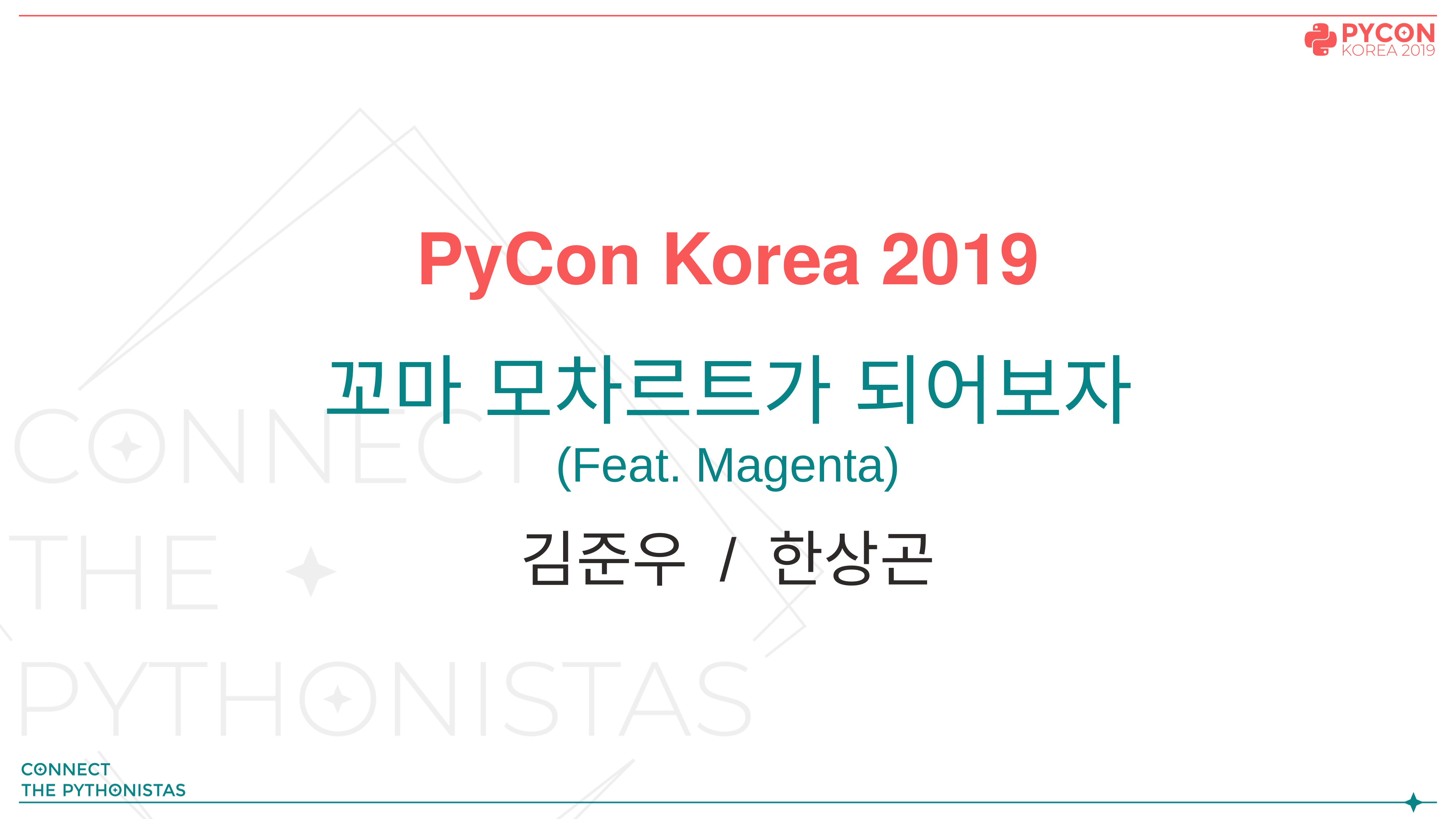

# 꼬마 모차르트가 되어보자 (Feat. Magenta)
김준우 / 한상곤